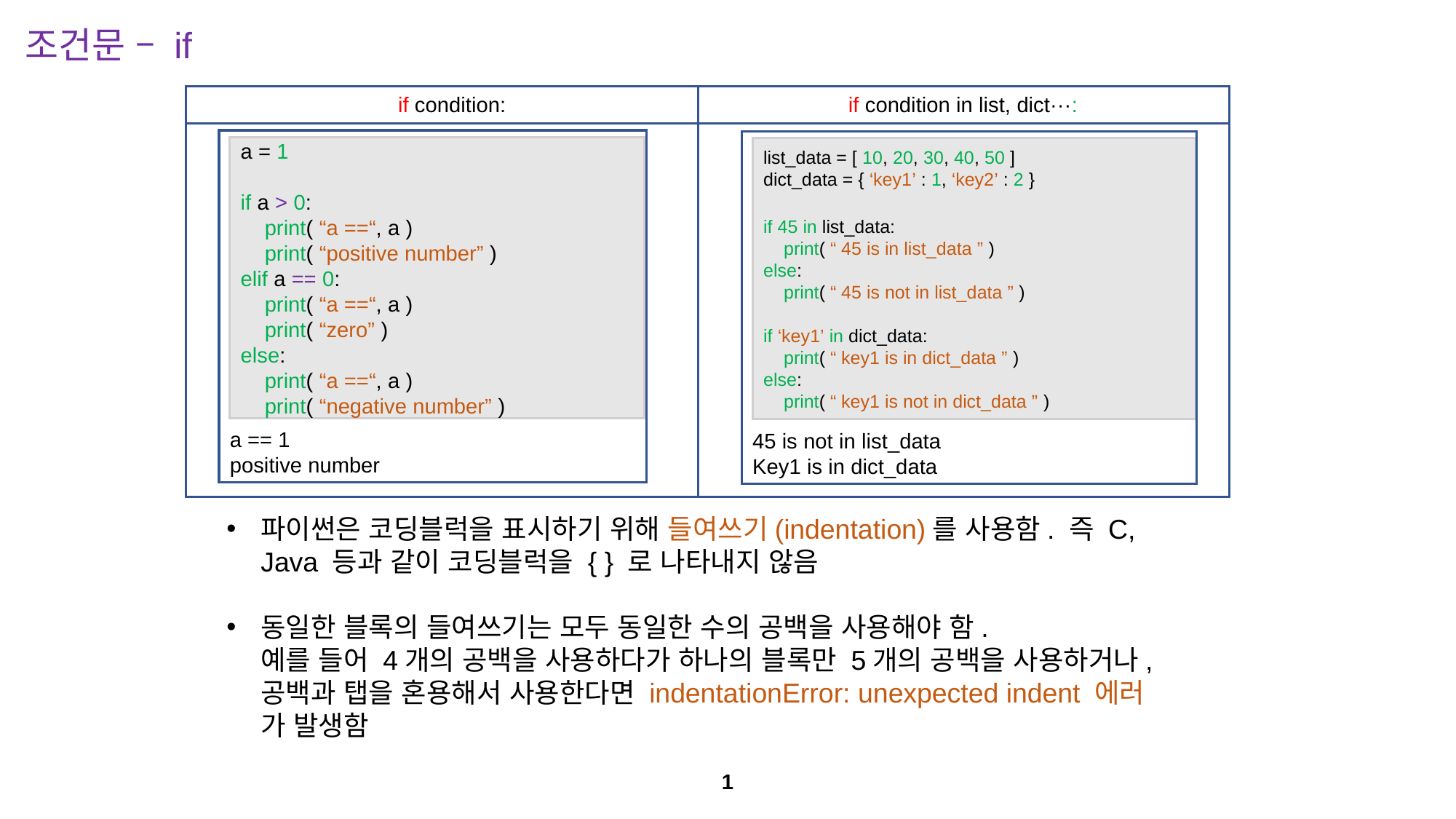

조건문 – if
if condition:

if condition in list, dict···:

a == 1
positive number
45 is not in list_data
Key1 is in dict_data
a = 1

if a > 0:
    print( “a ==“, a )
    print( “positive number” )
elif a == 0:
    print( “a ==“, a )
    print( “zero” )
else:
    print( “a ==“, a )
    print( “negative number” )
list_data = [ 10, 20, 30, 40, 50 ]
dict_data = { ‘key1’ : 1, ‘key2’ : 2 }

if 45 in list_data:
    print( “ 45 is in list_data ” )
else:
    print( “ 45 is not in list_data ” )

if ‘key1’ in dict_data:
    print( “ key1 is in dict_data ” )
else:
    print( “ key1 is not in dict_data ” )
파이썬은 코딩블럭을 표시하기 위해 들여쓰기(indentation)를 사용함. 즉 C,
Java 등과 같이 코딩블럭을 { } 로 나타내지 않음

동일한 블록의 들여쓰기는 모두 동일한 수의 공백을 사용해야 함.
예를 들어 4개의 공백을 사용하다가 하나의 블록만 5개의 공백을 사용하거나,
공백과 탭을 혼용해서 사용한다면 indentationError: unexpected indent 에러
가 발생함
1